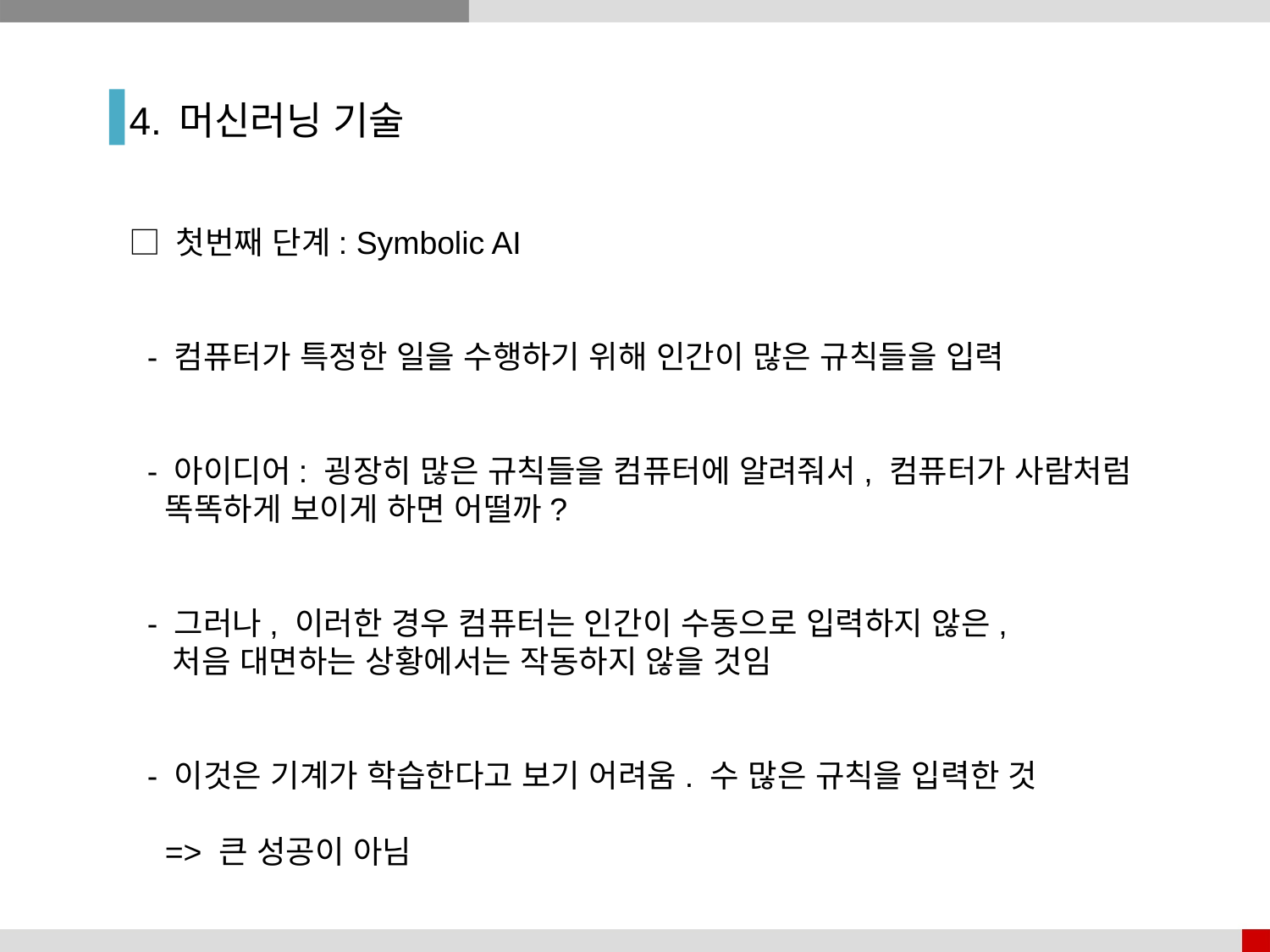

4. 머신러닝 기술

□ 첫번째 단계: Symbolic AI

  - 컴퓨터가 특정한 일을 수행하기 위해 인간이 많은 규칙들을 입력

  - 아이디어: 굉장히 많은 규칙들을 컴퓨터에 알려줘서, 컴퓨터가 사람처럼
    똑똑하게 보이게 하면 어떨까?

  - 그러나, 이러한 경우 컴퓨터는 인간이 수동으로 입력하지 않은,
    처음 대면하는 상황에서는 작동하지 않을 것임

  - 이것은 기계가 학습한다고 보기 어려움. 수 많은 규칙을 입력한 것
    => 큰 성공이 아님